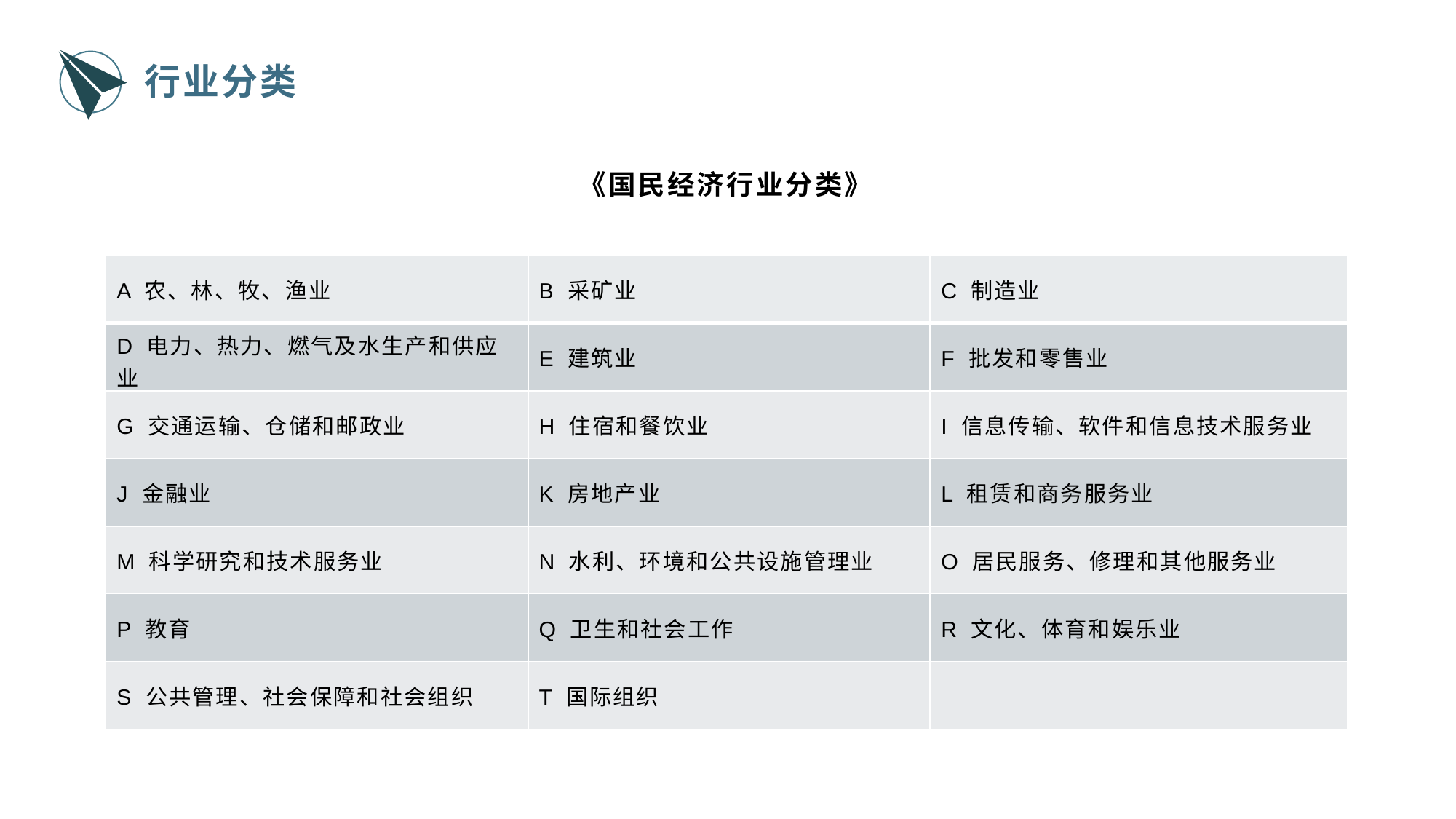

行业分类
《国民经济行业分类》
| A 农、林、牧、渔业 | B 采矿业 | C 制造业 |
| --- | --- | --- |
| D 电力、热力、燃气及水生产和供应业 | E 建筑业 | F 批发和零售业 |
| G 交通运输、仓储和邮政业 | H 住宿和餐饮业 | I 信息传输、软件和信息技术服务业 |
| J 金融业 | K 房地产业 | L 租赁和商务服务业 |
| M 科学研究和技术服务业 | N 水利、环境和公共设施管理业 | O 居民服务、修理和其他服务业 |
| P 教育 | Q 卫生和社会工作 | R 文化、体育和娱乐业 |
| S 公共管理、社会保障和社会组织 | T 国际组织 |  |